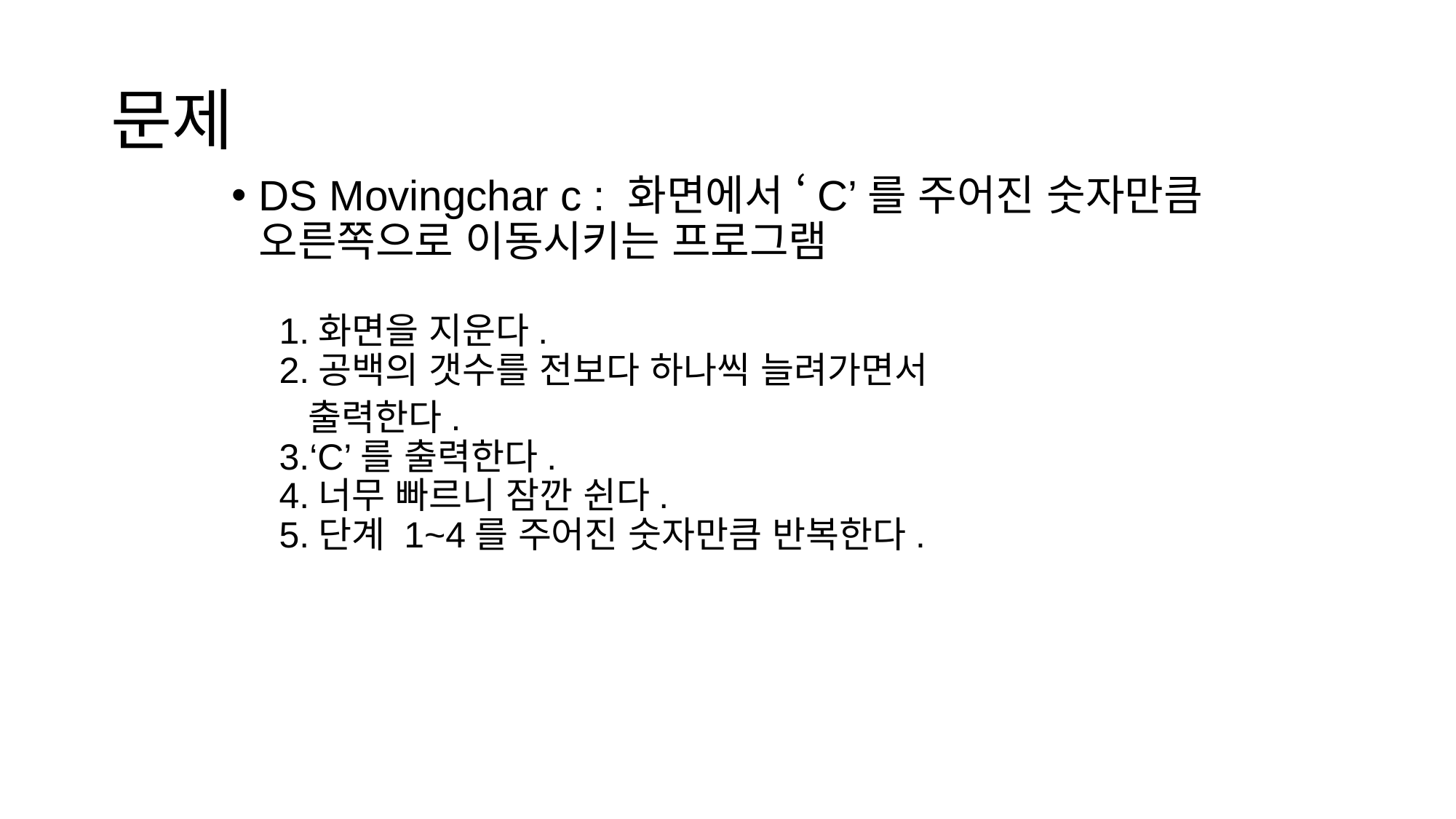

# 문제
DS Movingchar c : 화면에서 ‘C’를 주어진 숫자만큼 오른쪽으로 이동시키는 프로그램
1.화면을 지운다.
2.공백의 갯수를 전보다 하나씩 늘려가면서
  출력한다.
3.‘C’를 출력한다.
4.너무 빠르니 잠깐 쉰다.
5.단계 1~4를 주어진 숫자만큼 반복한다.